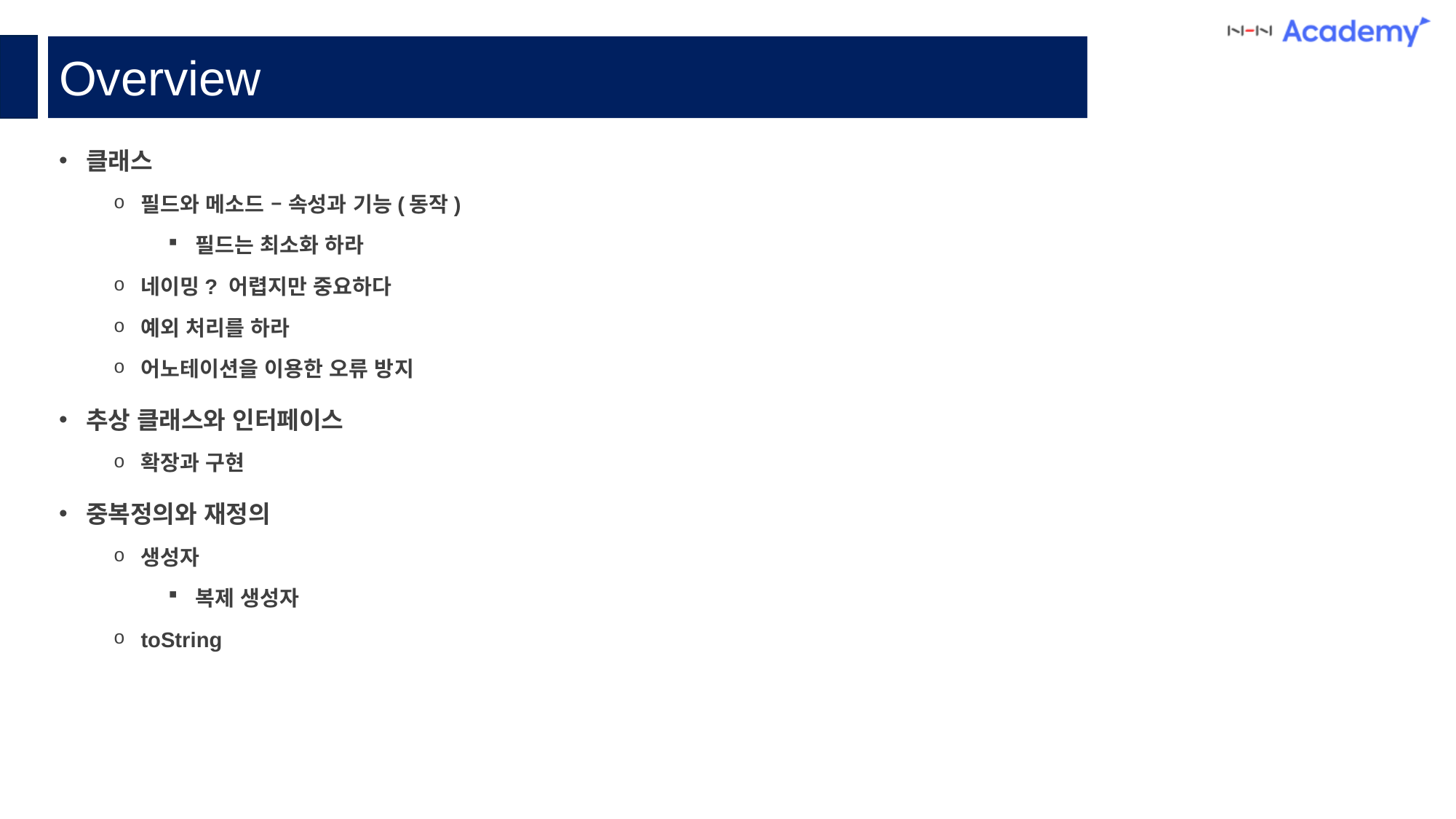

Overview
클래스
필드와 메소드 – 속성과 기능(동작)
필드는 최소화 하라
네이밍? 어렵지만 중요하다
예외 처리를 하라
어노테이션을 이용한 오류 방지
추상 클래스와 인터페이스
확장과 구현
중복정의와 재정의
생성자
복제 생성자
toString